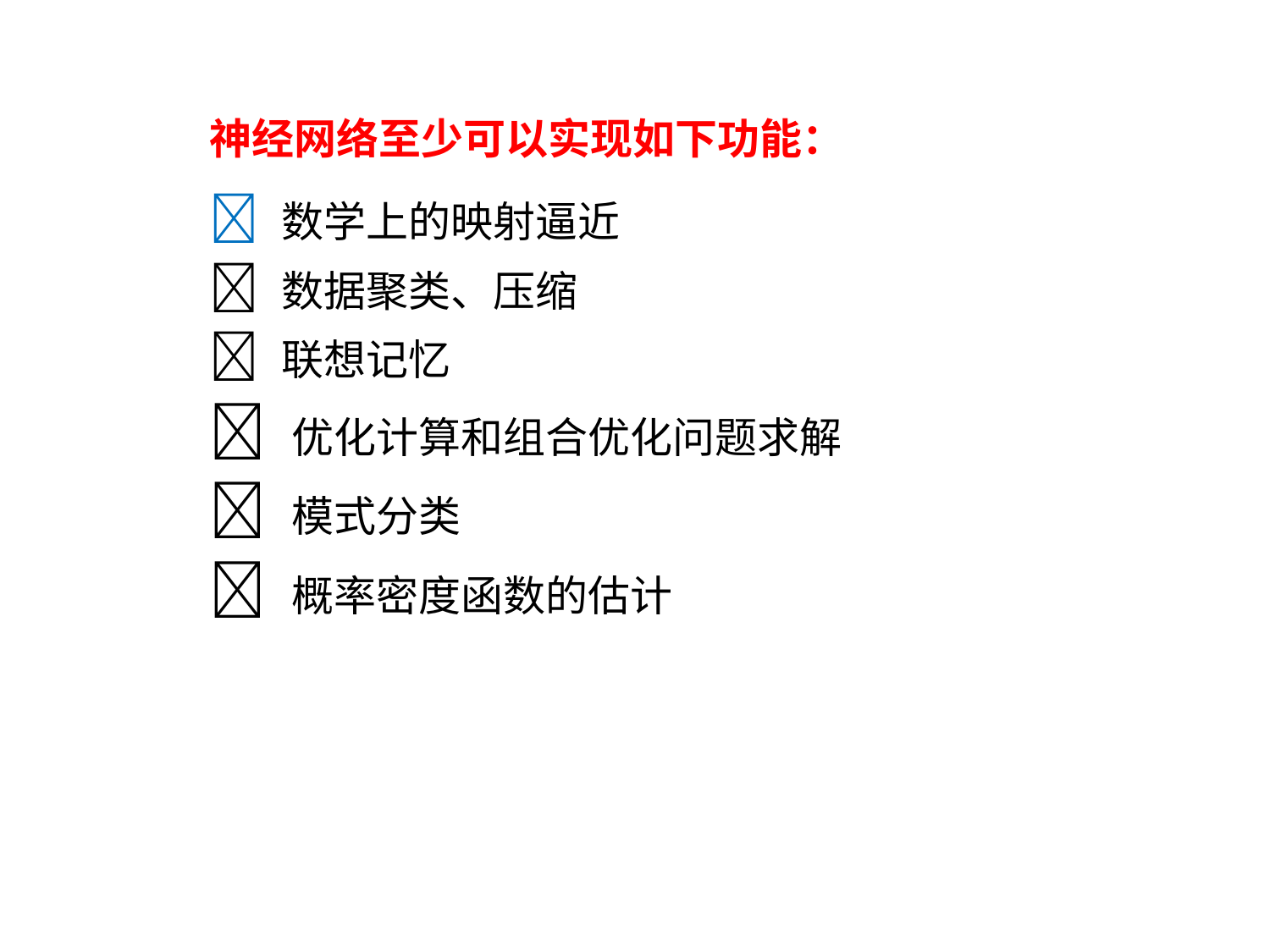

神经网络至少可以实现如下功能：
• 数学上的映射逼近
• 数据聚类、压缩
• 联想记忆
• 优化计算和组合优化问题求解
• 模式分类
• 概率密度函数的估计